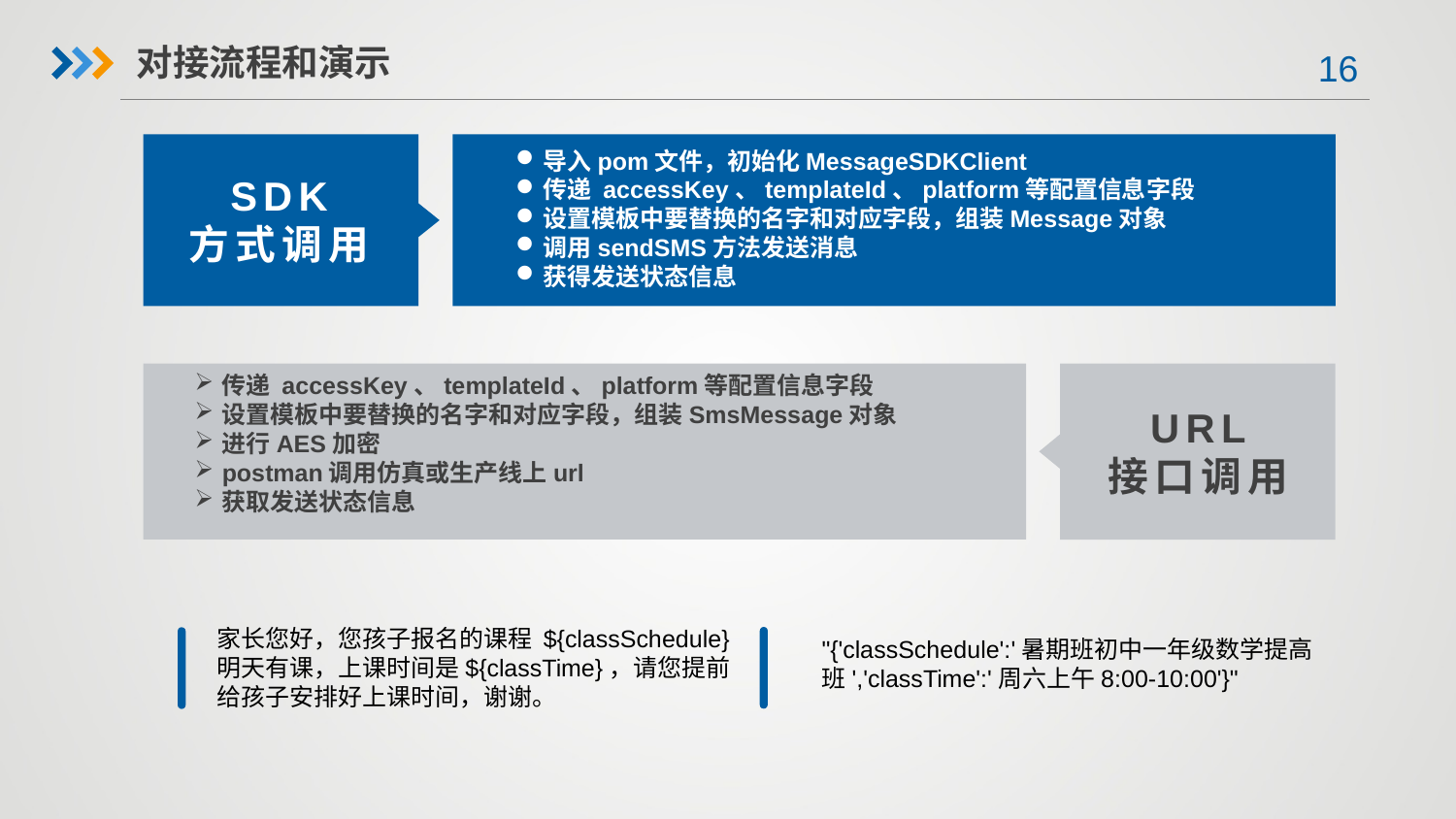

对接流程和演示

导入pom文件，初始化MessageSDKClient
传递 accessKey、templateId、platform等配置信息字段
设置模板中要替换的名字和对应字段，组装Message对象
调用sendSMS方法发送消息
获得发送状态信息
SDK
方式调用

传递 accessKey、templateId、platform等配置信息字段
设置模板中要替换的名字和对应字段，组装SmsMessage对象
进行AES加密
postman调用仿真或生产线上url
获取发送状态信息
URL
接口调用
家长您好，您孩子报名的课程 ${classSchedule} 明天有课，上课时间是${classTime}，请您提前给孩子安排好上课时间，谢谢。

"{'classSchedule':'暑期班初中一年级数学提高班','classTime':'周六上午8:00-10:00'}"